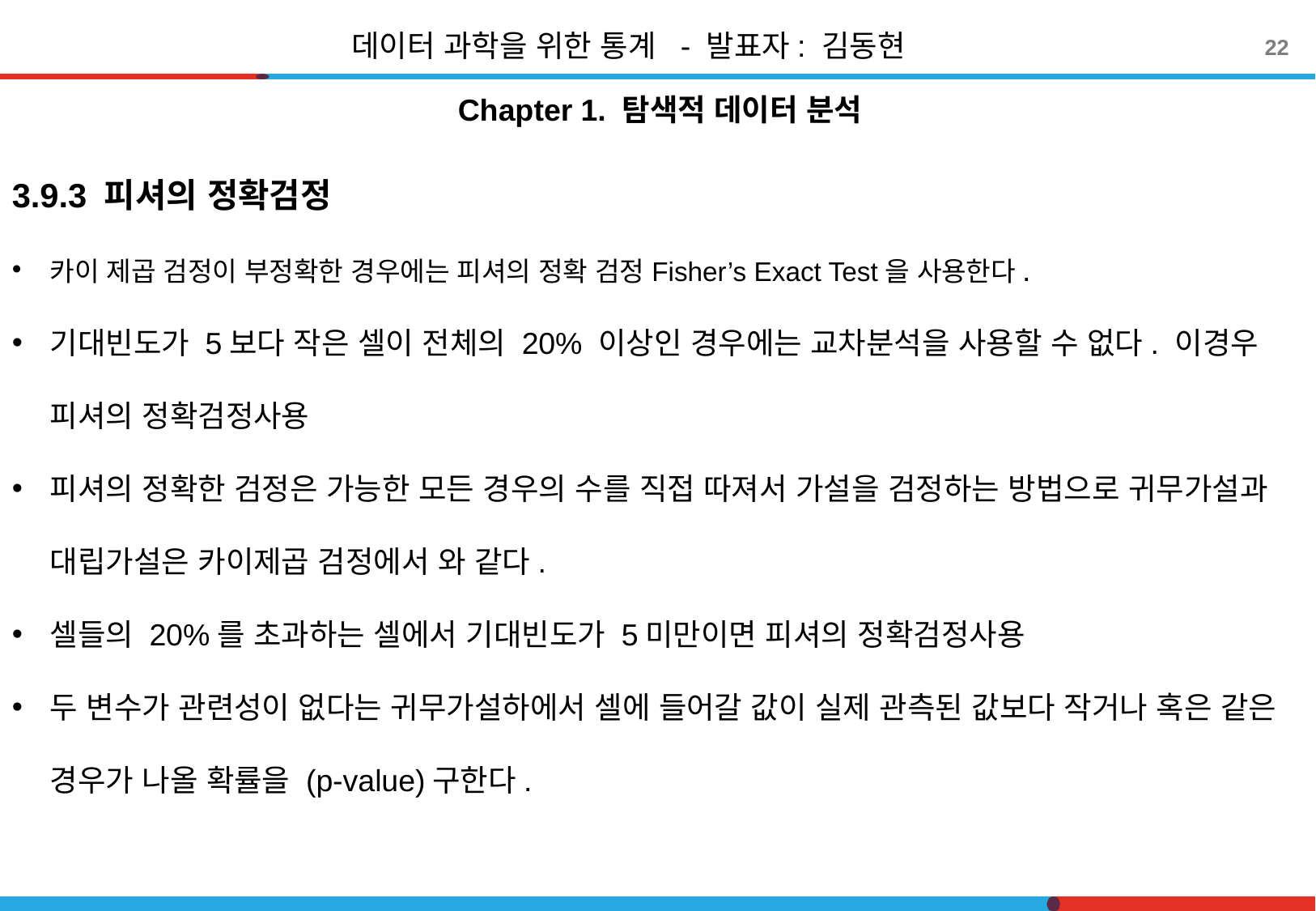

데이터 과학을 위한 통계  - 발표자: 김동현
22
Chapter 1. 탐색적 데이터 분석
3.9.3 피셔의 정확검정
카이 제곱 검정이 부정확한 경우에는 피셔의 정확 검정Fisher’s Exact Test을 사용한다.
기대빈도가 5보다 작은 셀이 전체의 20% 이상인 경우에는 교차분석을 사용할 수 없다. 이경우 피셔의 정확검정사용
피셔의 정확한 검정은 가능한 모든 경우의 수를 직접 따져서 가설을 검정하는 방법으로 귀무가설과 대립가설은 카이제곱 검정에서 와 같다.
셀들의 20%를 초과하는 셀에서 기대빈도가 5미만이면 피셔의 정확검정사용
두 변수가 관련성이 없다는 귀무가설하에서 셀에 들어갈 값이 실제 관측된 값보다 작거나 혹은 같은 경우가 나올 확률을 (p-value)구한다.